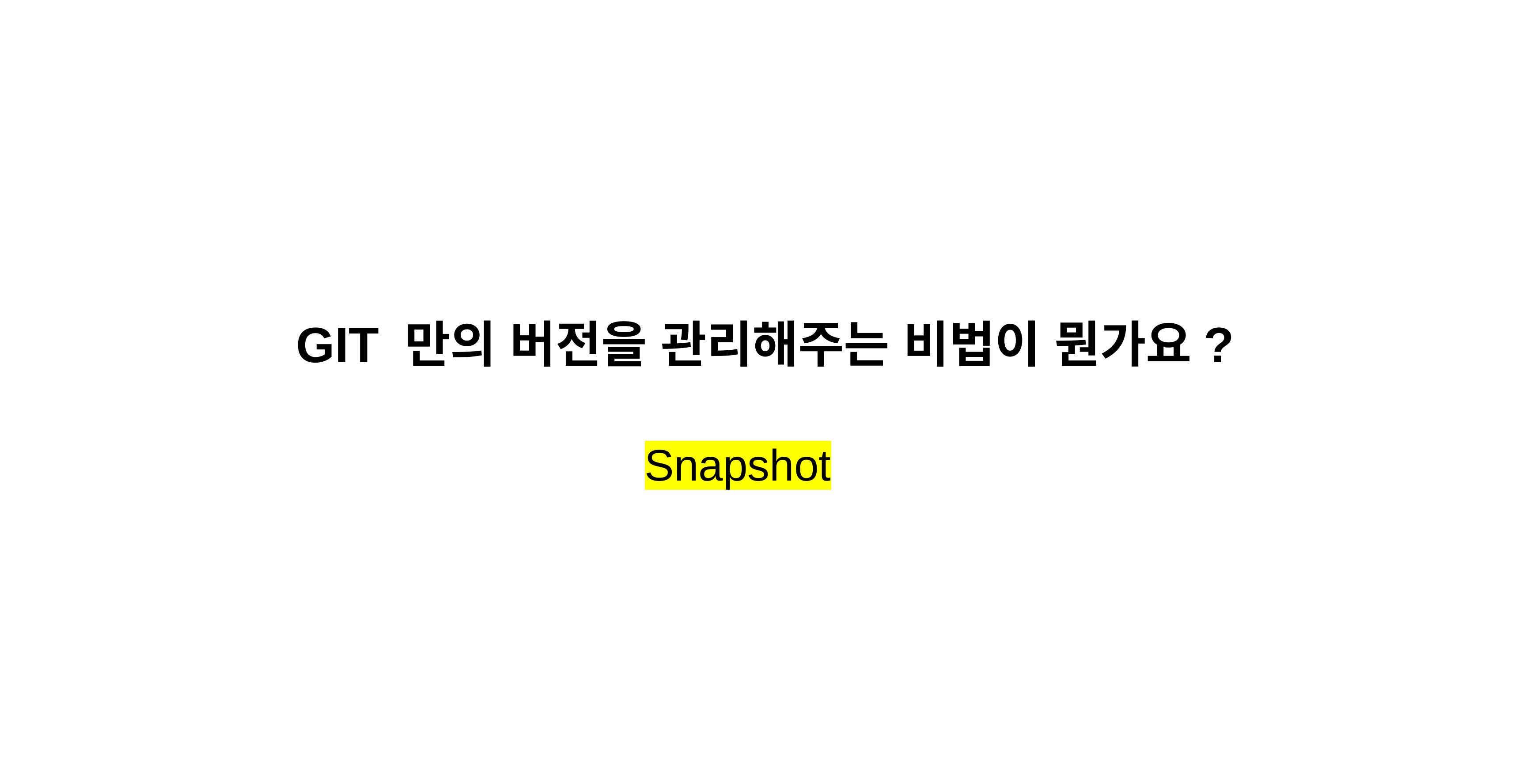

GIT 만의 버전을 관리해주는 비법이 뭔가요?
Snapshot